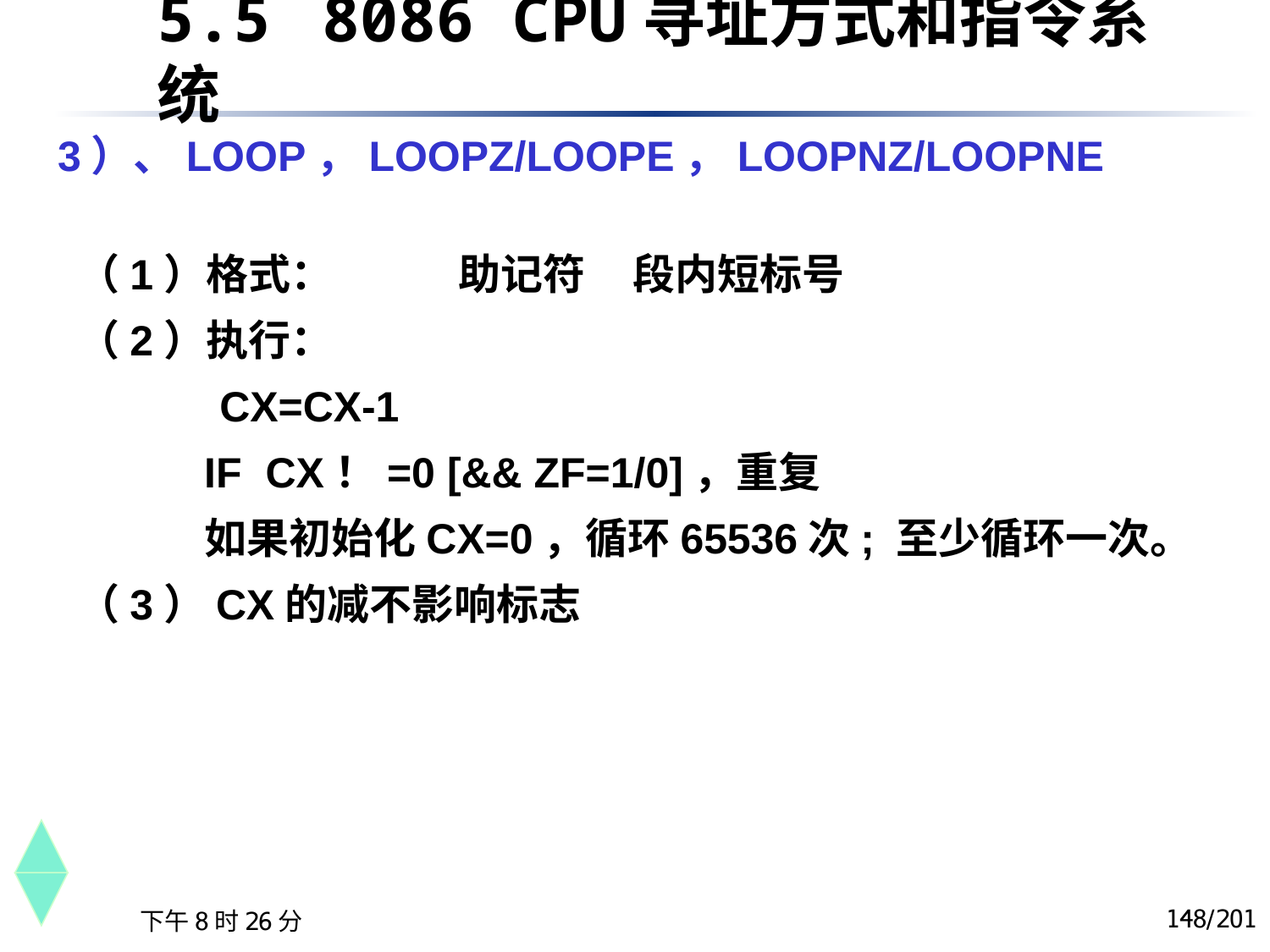

5.5	 8086 CPU寻址方式和指令系统
# 3）、LOOP，LOOPZ/LOOPE，LOOPNZ/LOOPNE
（1）格式：	助记符     段内短标号
（2）执行：
            CX=CX-1
	IF  CX！=0 [&& ZF=1/0]，重复
	如果初始化CX=0，循环65536次; 至少循环一次。
（3）CX的减不影响标志
148/201
下午8时26分